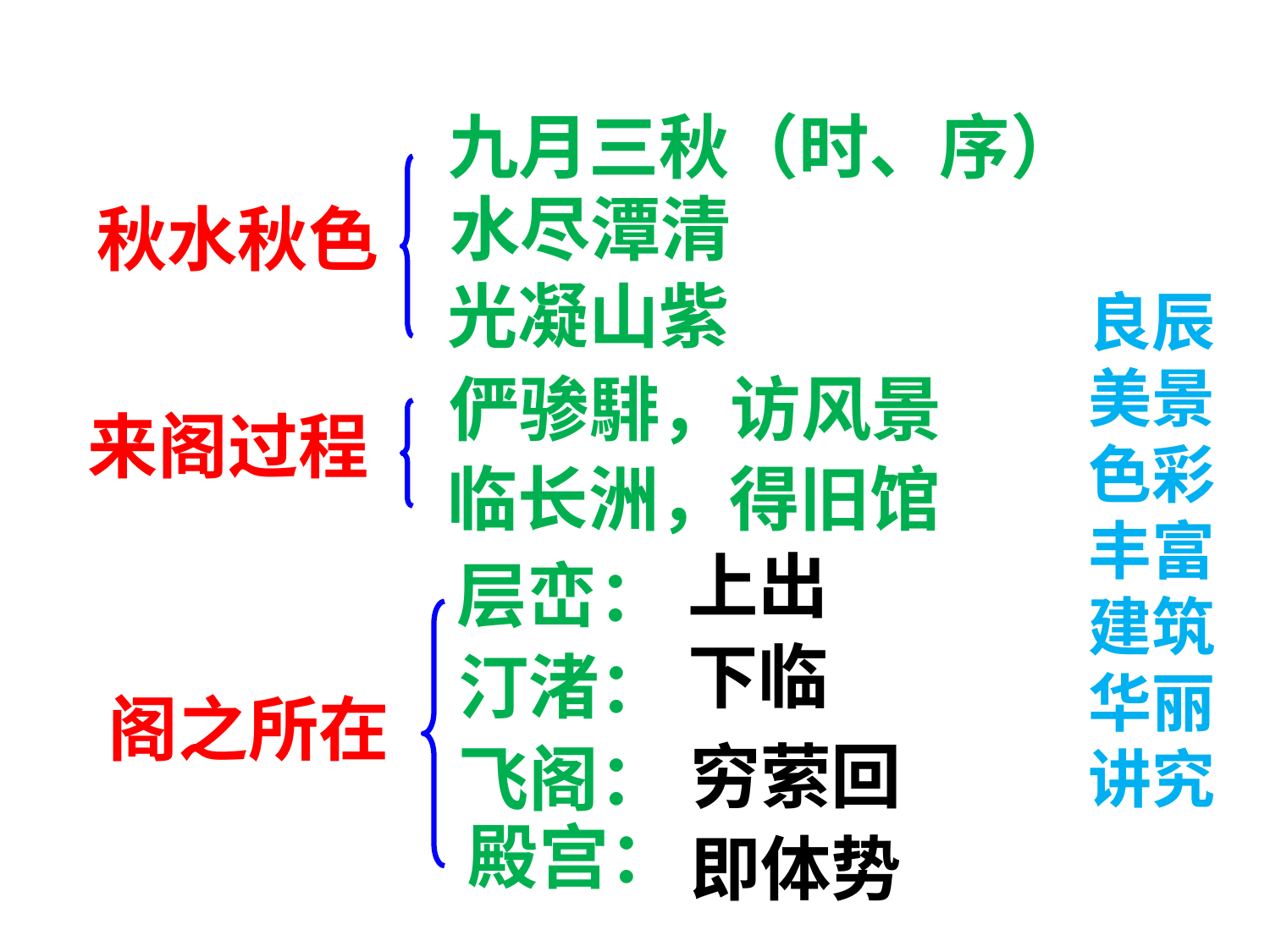

九月三秋
（时、序）

水尽潭清
秋水秋色
光凝山紫
良辰
美景
色彩
丰富
建筑
华丽
讲究
俨骖騑，访风景
来阁过程

临长洲，得旧馆
上出
层峦：

下临
汀渚：
阁之所在
穷萦回
飞阁：
殿宫：
即体势